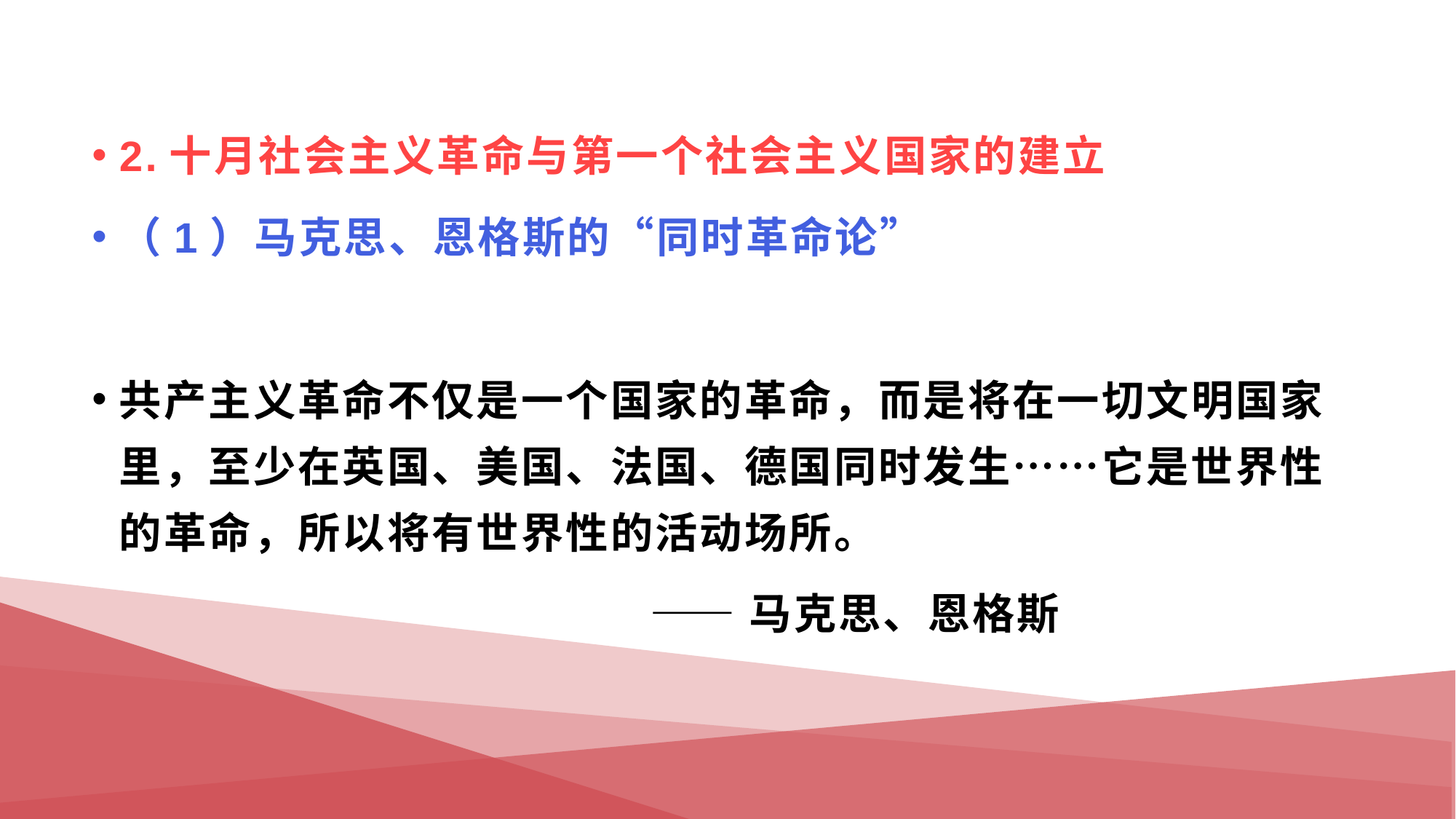

2.十月社会主义革命与第一个社会主义国家的建立
（1）马克思、恩格斯的“同时革命论”

共产主义革命不仅是一个国家的革命，而是将在一切文明国家里，至少在英国、美国、法国、德国同时发生……它是世界性的革命，所以将有世界性的活动场所。
                                               ——马克思、恩格斯